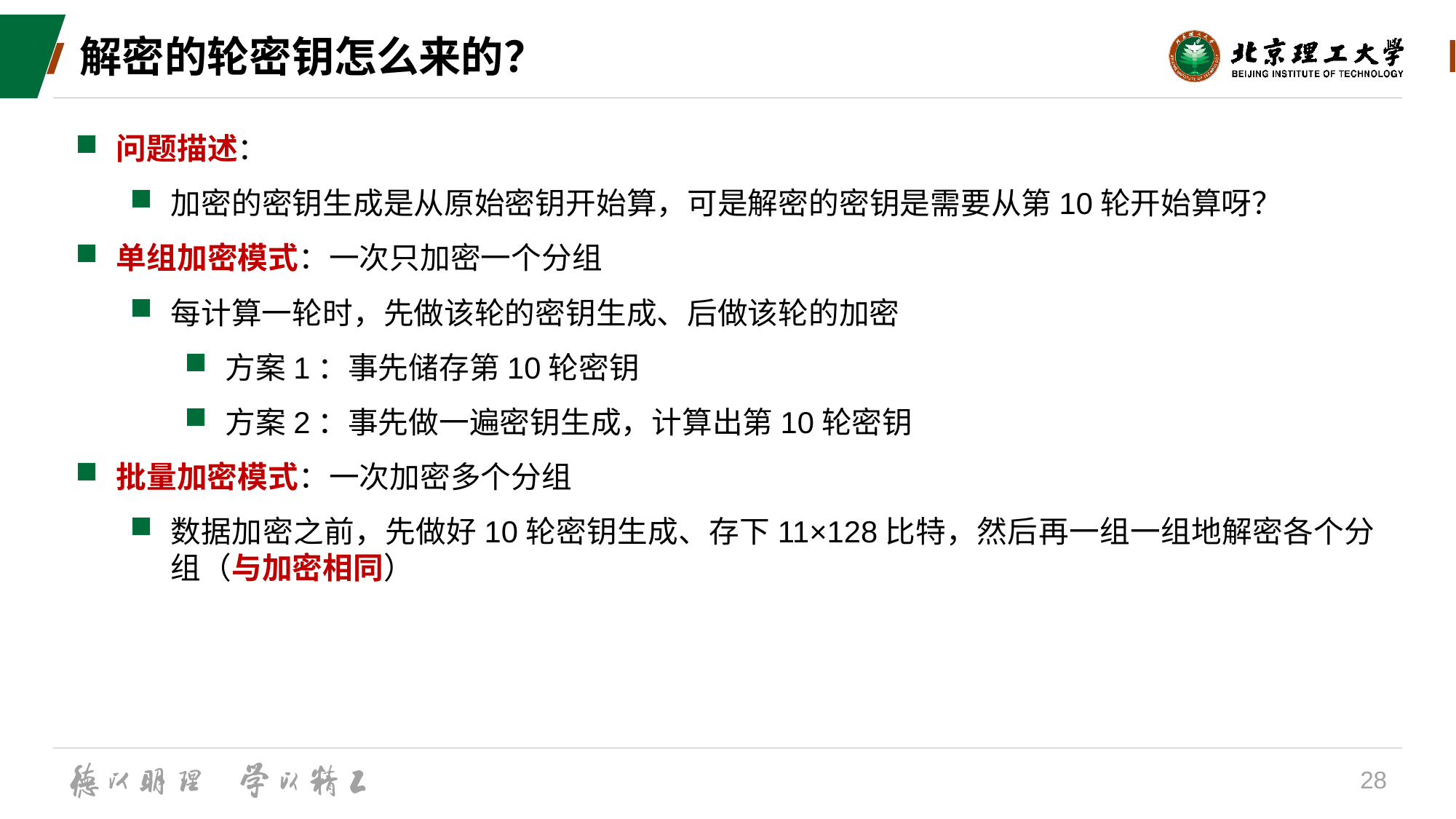

# 解密的轮密钥怎么来的？
问题描述：
加密的密钥生成是从原始密钥开始算，可是解密的密钥是需要从第10轮开始算呀？
单组加密模式：一次只加密一个分组
每计算一轮时，先做该轮的密钥生成、后做该轮的加密
方案1：事先储存第10轮密钥
方案2：事先做一遍密钥生成，计算出第10轮密钥
批量加密模式：一次加密多个分组
数据加密之前，先做好10轮密钥生成、存下11×128比特，然后再一组一组地解密各个分组（与加密相同）